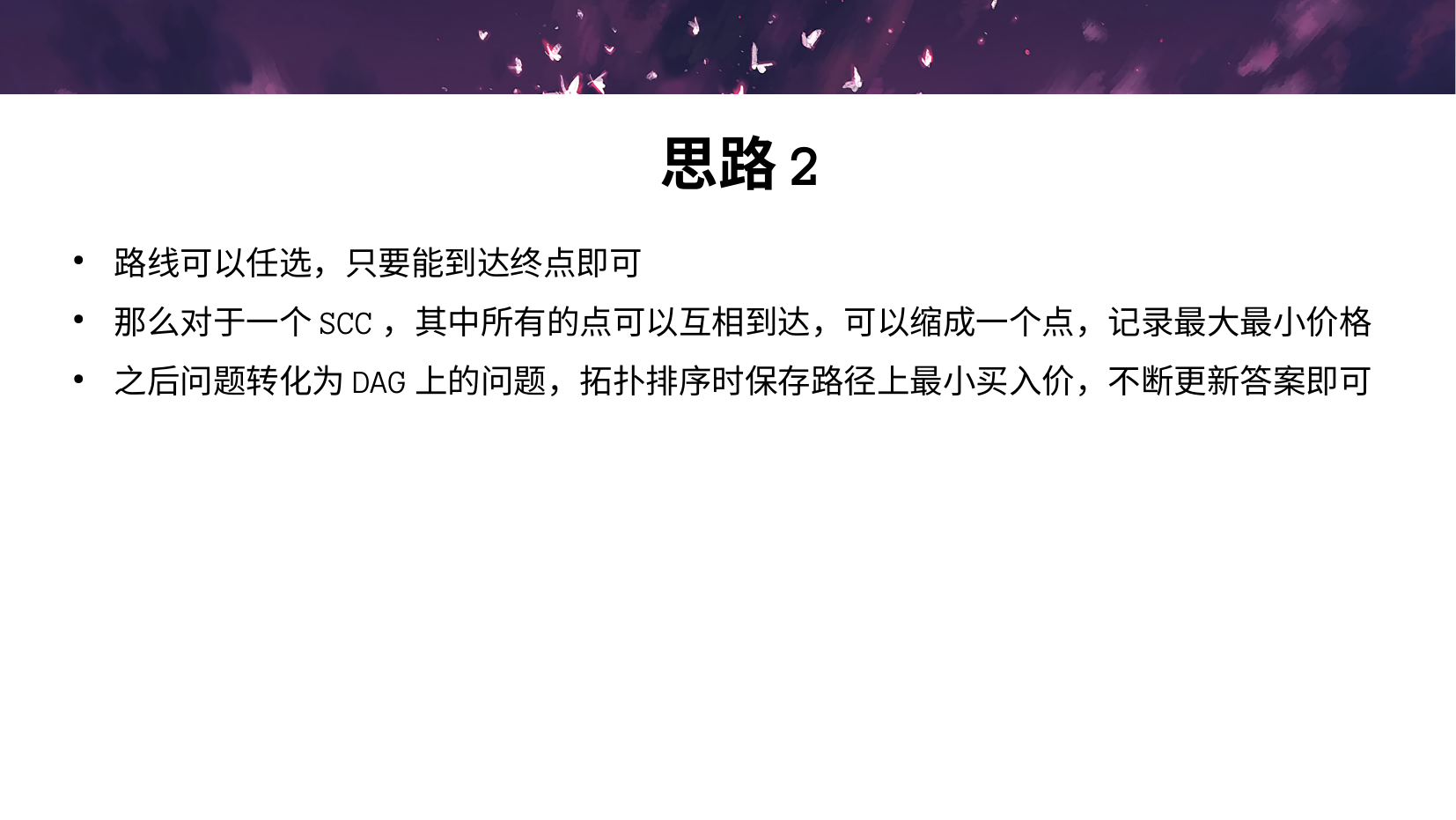

# 思路2
路线可以任选，只要能到达终点即可
那么对于一个SCC，其中所有的点可以互相到达，可以缩成一个点，记录最大最小价格
之后问题转化为DAG上的问题，拓扑排序时保存路径上最小买入价，不断更新答案即可